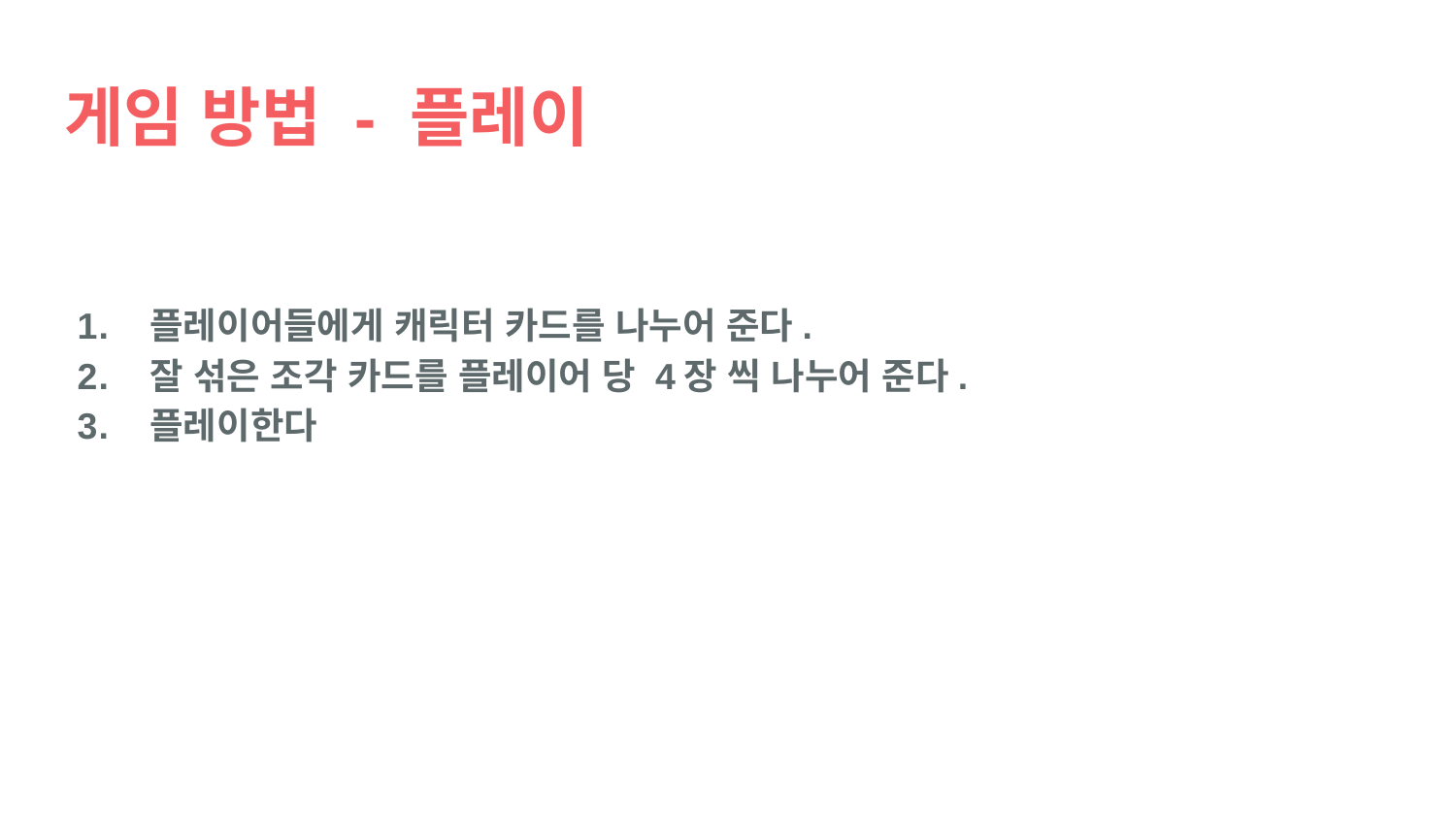

# 게임 방법 - 플레이

플레이어들에게 캐릭터 카드를 나누어 준다.
잘 섞은 조각 카드를 플레이어 당 4장 씩 나누어 준다.
플레이한다